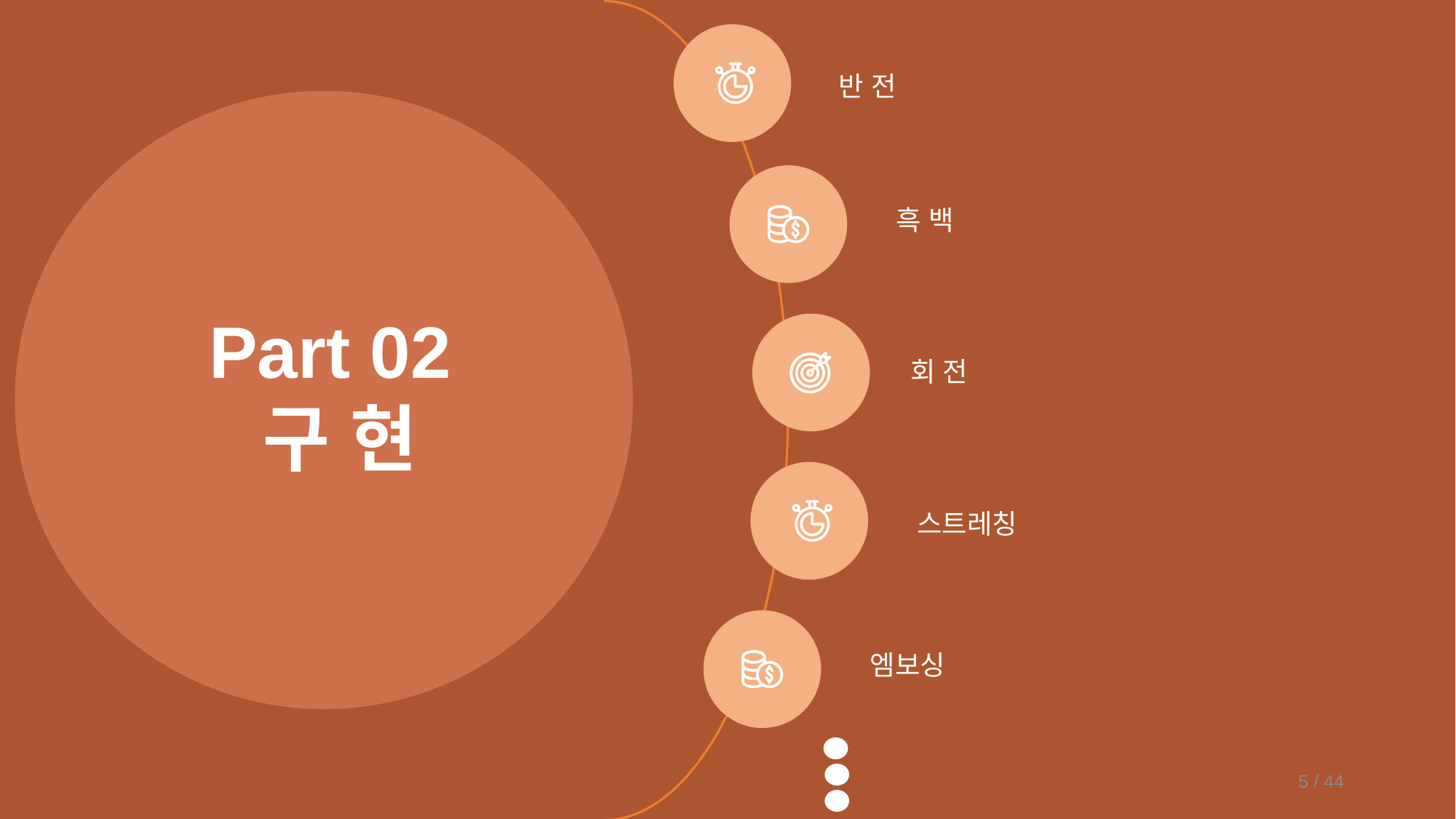

반 전

흑 백

Part 02
구 현

회 전

스트레칭

엠보싱

5 / 44